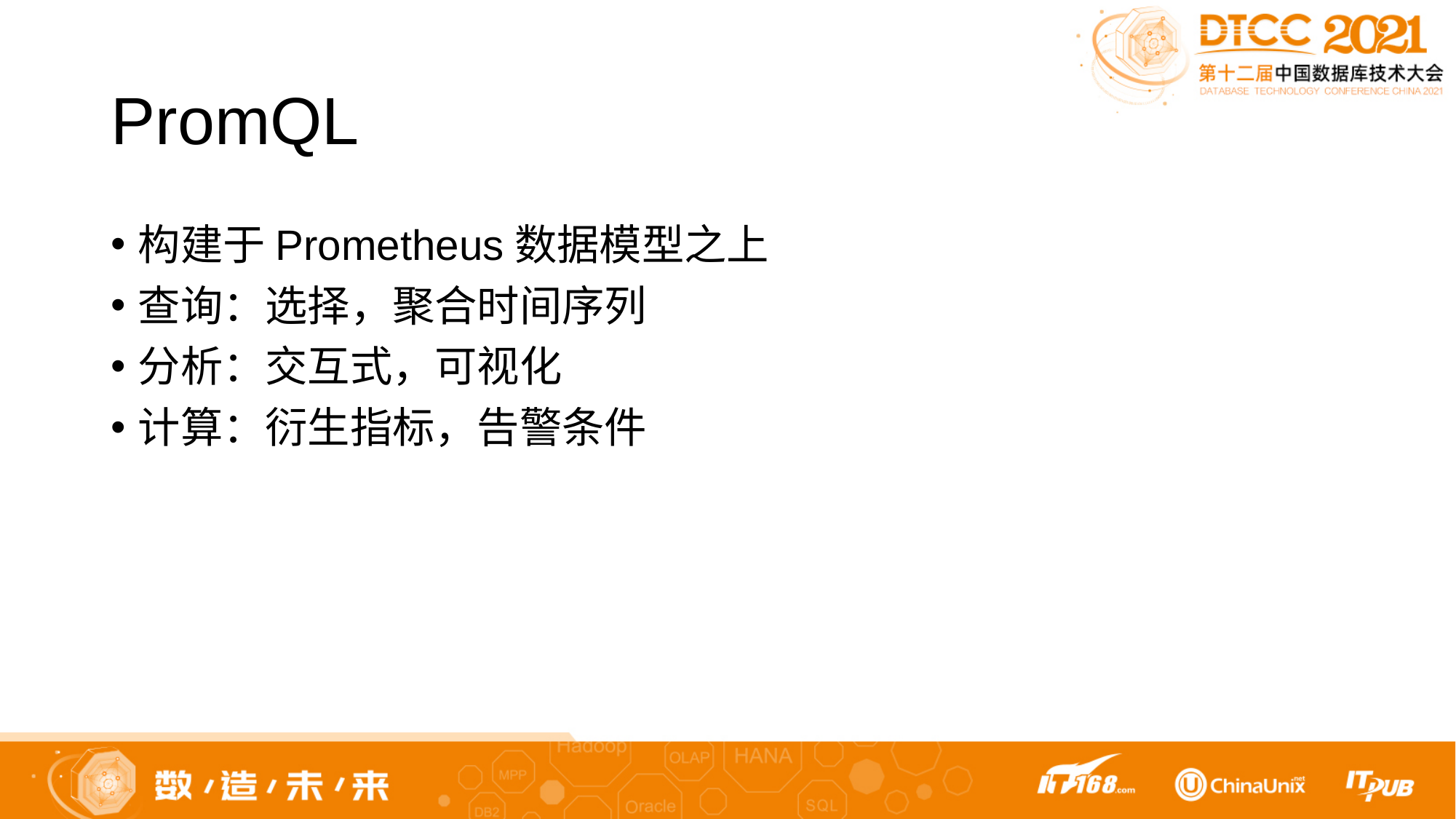

# PromQL
构建于Prometheus数据模型之上
查询：选择，聚合时间序列
分析：交互式，可视化
计算：衍生指标，告警条件